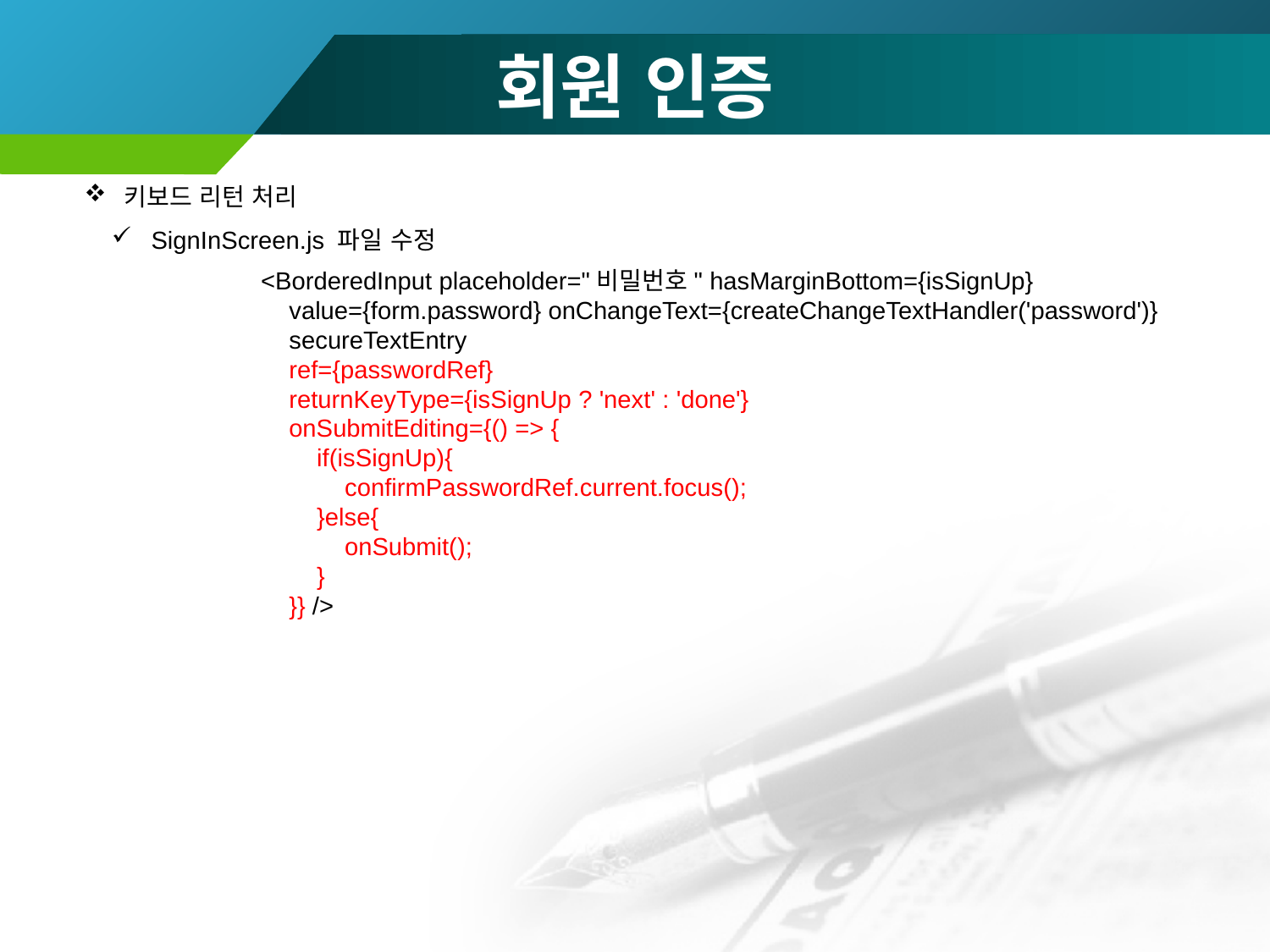

# 회원 인증
키보드 리턴 처리
SignInScreen.js 파일 수정
                <BorderedInput placeholder="비밀번호" hasMarginBottom={isSignUp}
                    value={form.password} onChangeText={createChangeTextHandler('password')}
                    secureTextEntry
                    ref={passwordRef}
                    returnKeyType={isSignUp ? 'next' : 'done'}
                    onSubmitEditing={() => {
                        if(isSignUp){
                            confirmPasswordRef.current.focus();
                        }else{
                            onSubmit();
                        }
                    }} />